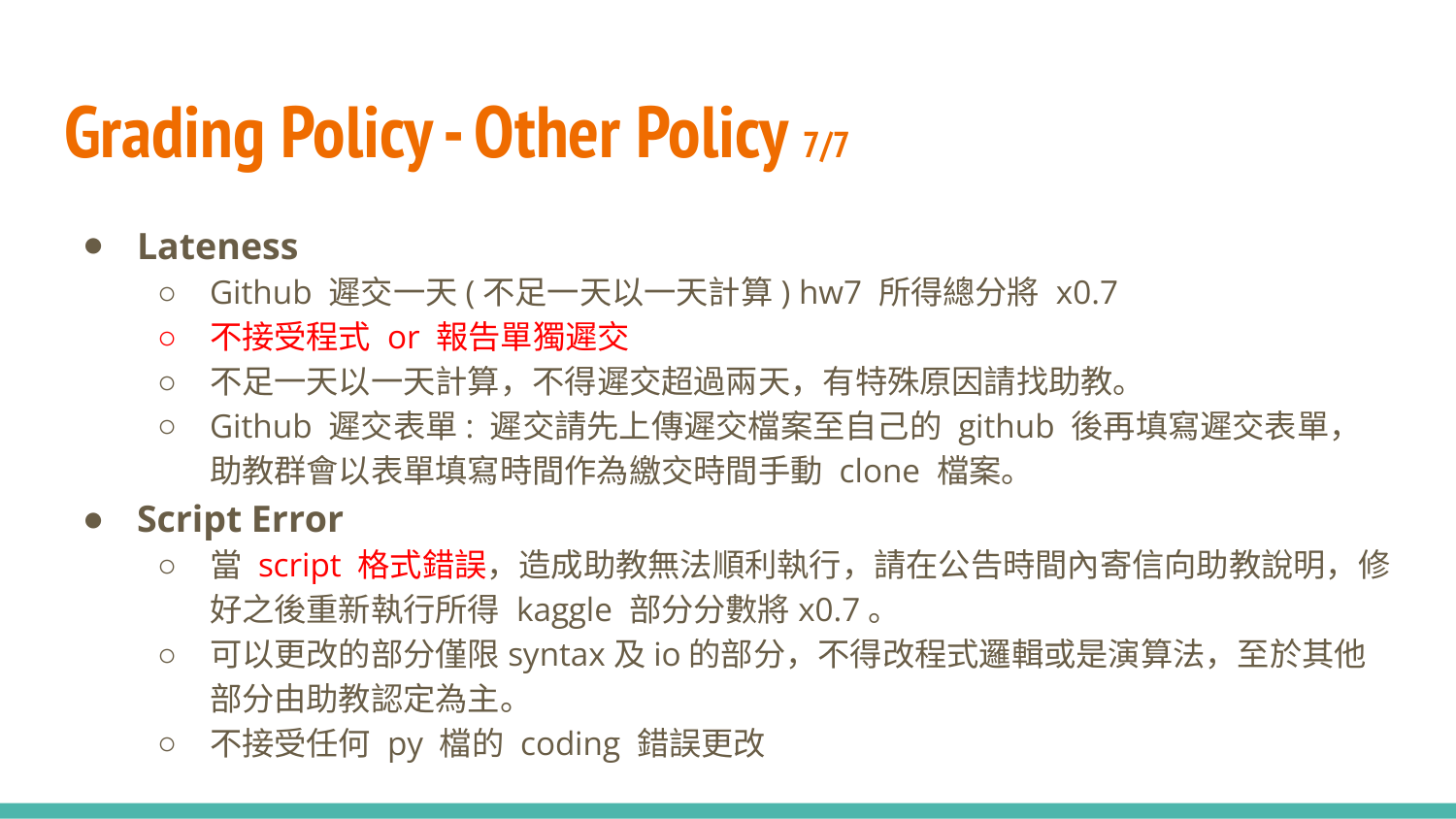

# Grading Policy - Other Policy 7/7
Lateness
Github 遲交一天(不足一天以一天計算) hw7 所得總分將 x0.7
不接受程式 or 報告單獨遲交
不足一天以一天計算，不得遲交超過兩天，有特殊原因請找助教。
Github 遲交表單: 遲交請先上傳遲交檔案至自己的 github 後再填寫遲交表單，助教群會以表單填寫時間作為繳交時間手動 clone 檔案。
Script Error
當 script 格式錯誤，造成助教無法順利執行，請在公告時間內寄信向助教說明，修好之後重新執行所得 kaggle 部分分數將x0.7。
可以更改的部分僅限syntax及io的部分，不得改程式邏輯或是演算法，至於其他部分由助教認定為主。
不接受任何 py 檔的 coding 錯誤更改